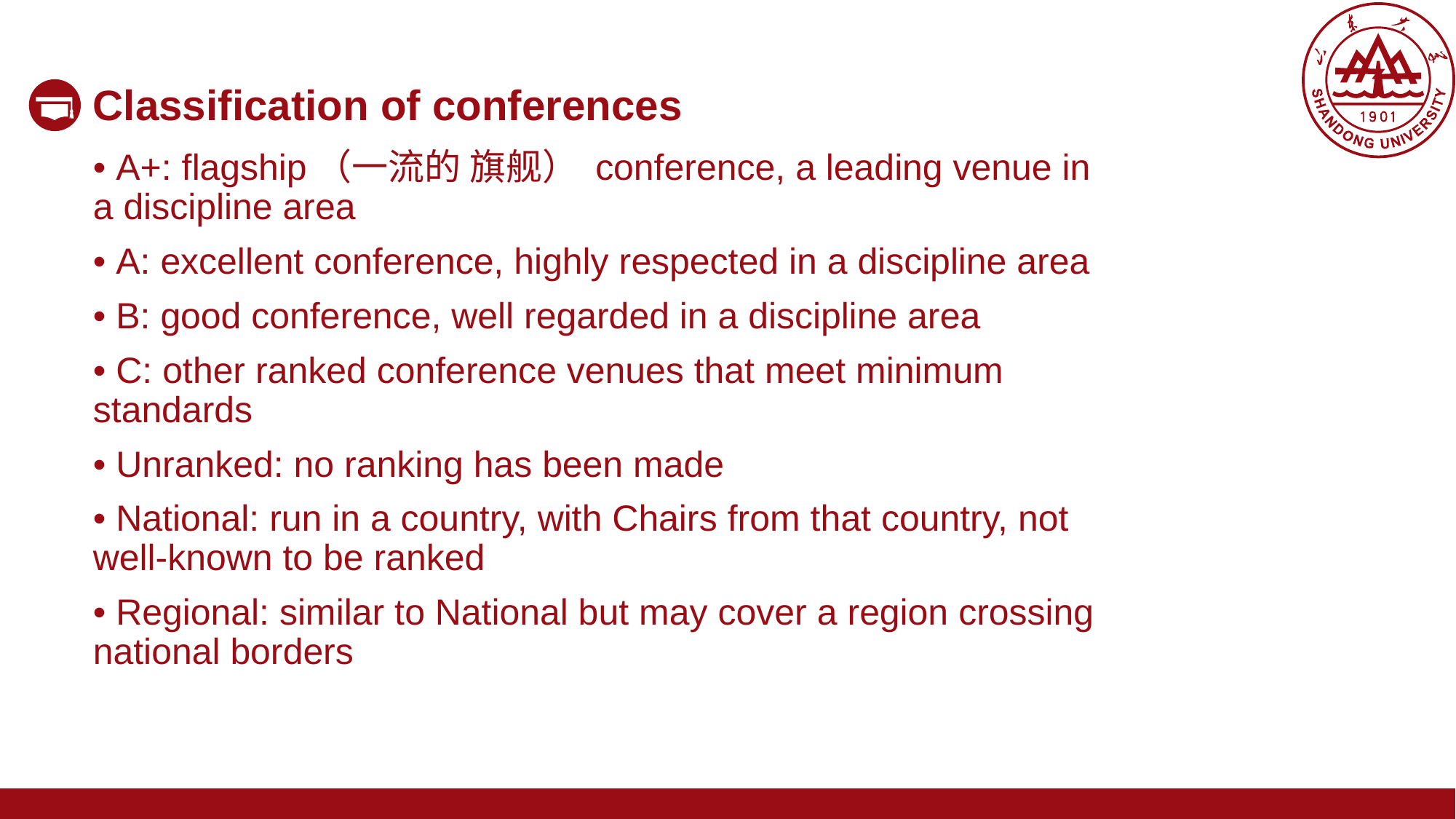

Classification of conferences
• A+: flagship（一流的 旗舰） conference, a leading venue in a discipline area
• A: excellent conference, highly respected in a discipline area
• B: good conference, well regarded in a discipline area
• C: other ranked conference venues that meet minimum standards
• Unranked: no ranking has been made
• National: run in a country, with Chairs from that country, not well-known to be ranked
• Regional: similar to National but may cover a region crossing national borders